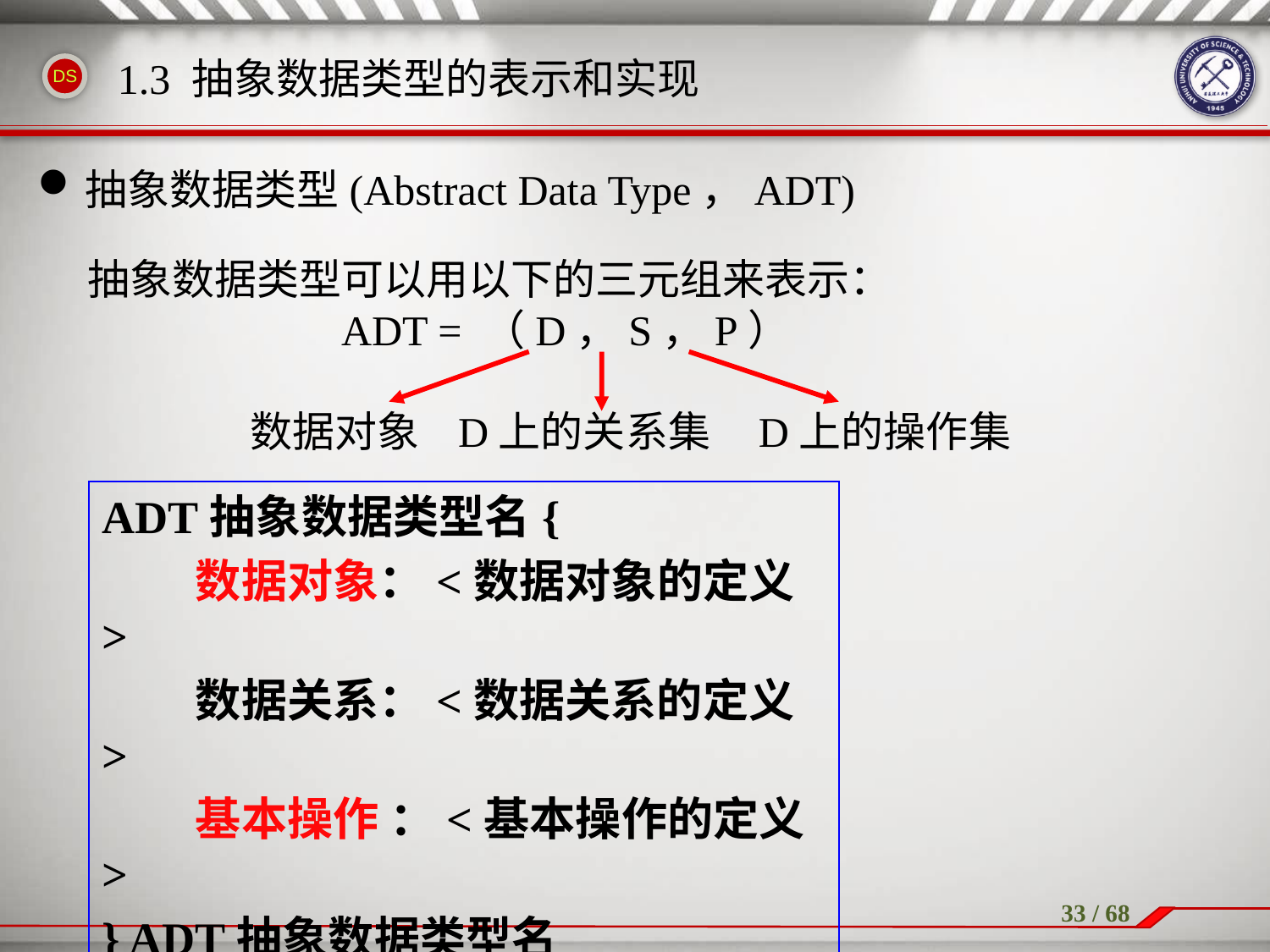

1.3 抽象数据类型的表示和实现
抽象数据类型(Abstract Data Type，ADT)
抽象数据类型可以用以下的三元组来表示：
                	ADT = （D，S，P）

                数据对象   D上的关系集    D上的操作集

ADT抽象数据类型名{
        数据对象：<数据对象的定义>
        数据关系：<数据关系的定义>
        基本操作 ：<基本操作的定义>
} ADT抽象数据类型名